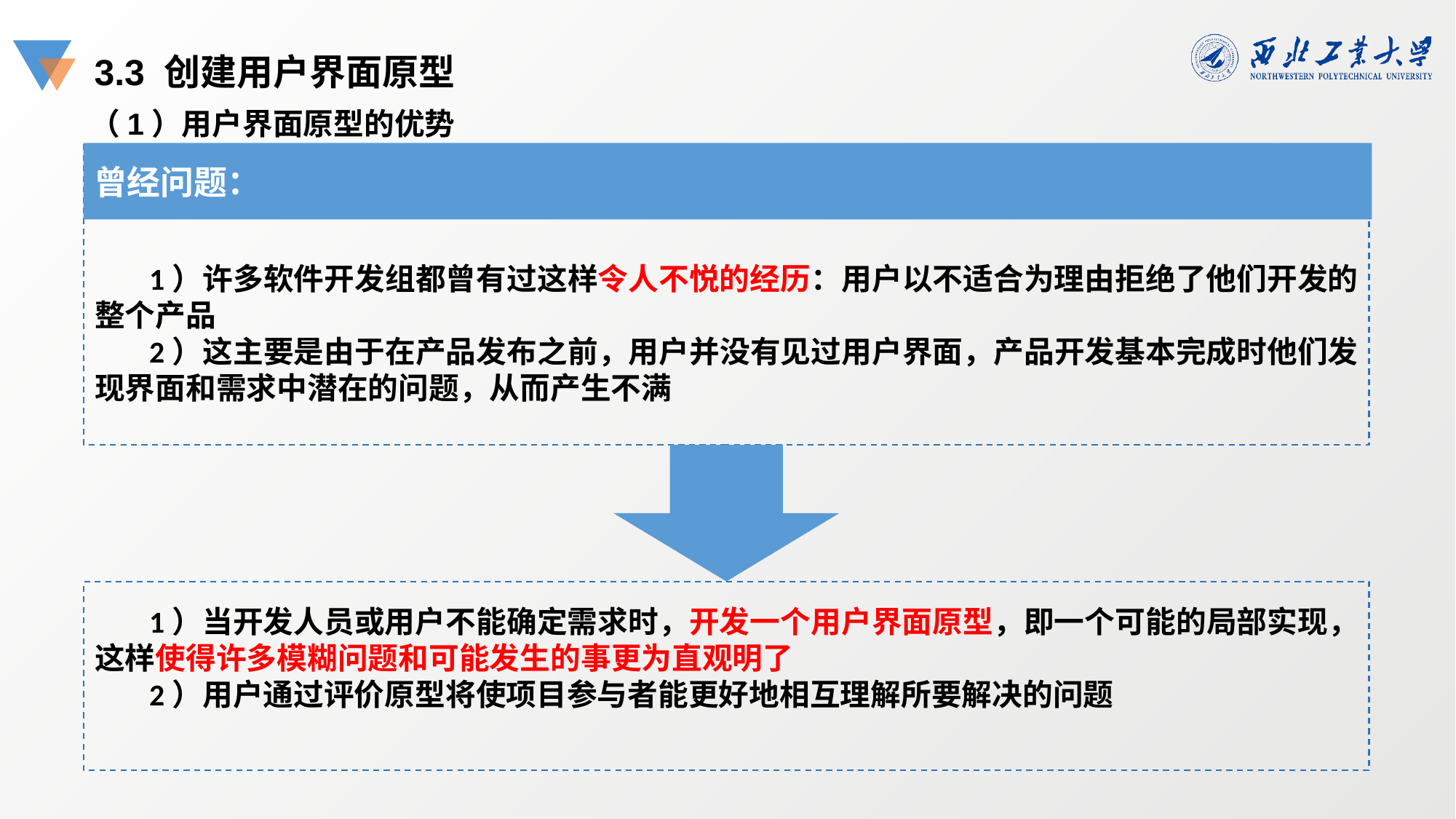

3.3 创建用户界面原型
（1）用户界面原型的优势
曾经问题：

1）许多软件开发组都曾有过这样令人不悦的经历：用户以不适合为理由拒绝了他们开发的整个产品
2）这主要是由于在产品发布之前，用户并没有见过用户界面，产品开发基本完成时他们发现界面和需求中潜在的问题，从而产生不满

1）当开发人员或用户不能确定需求时，开发一个用户界面原型，即一个可能的局部实现，这样使得许多模糊问题和可能发生的事更为直观明了
2）用户通过评价原型将使项目参与者能更好地相互理解所要解决的问题
13